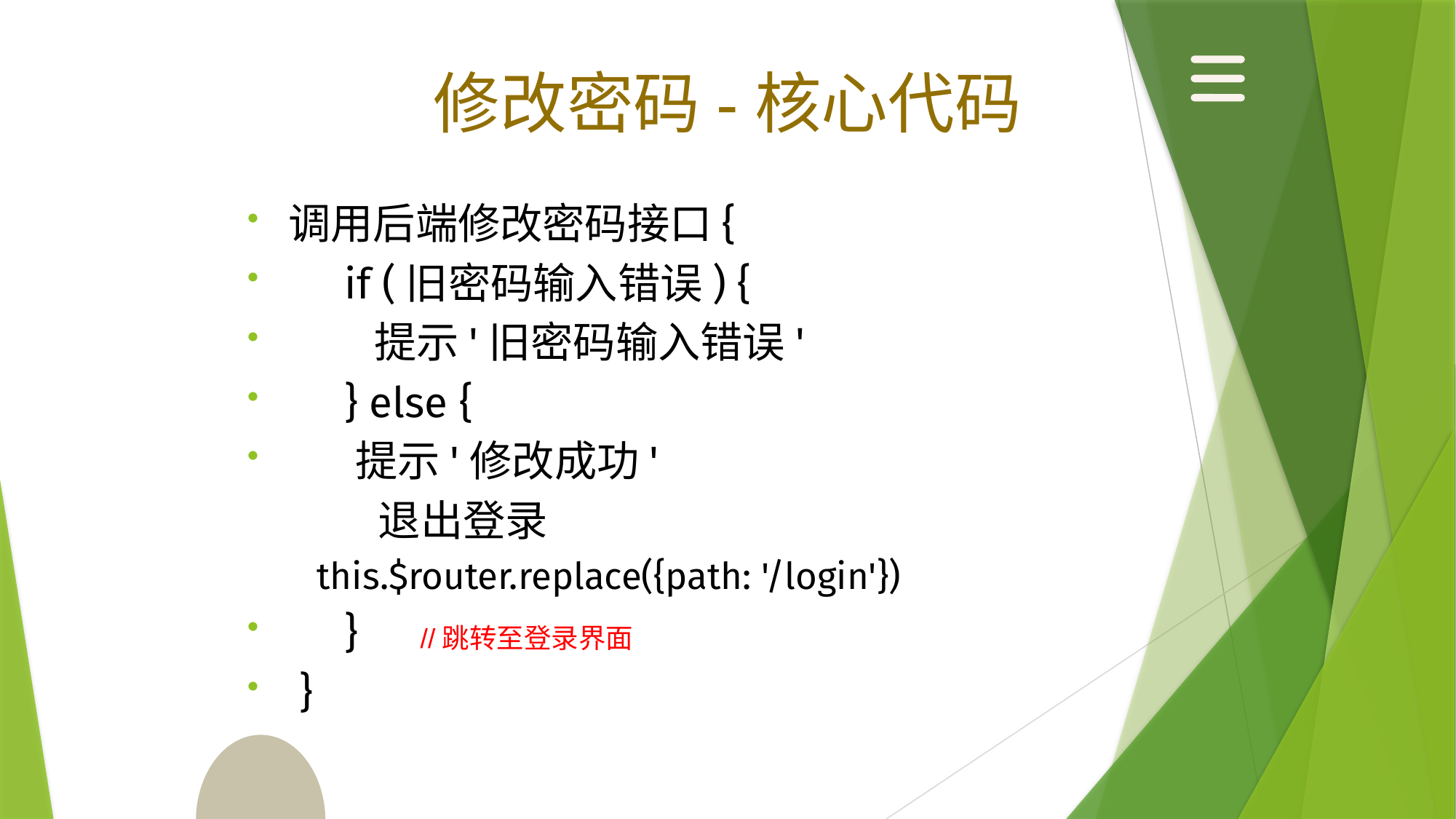

修改密码-核心代码

调用后端修改密码接口{
     if (旧密码输入错误) {
        提示'旧密码输入错误'
     } else {
      提示'修改成功'
  退出登录
     this.$router.replace({path: '/login'})
     }
 }
//跳转至登录界面